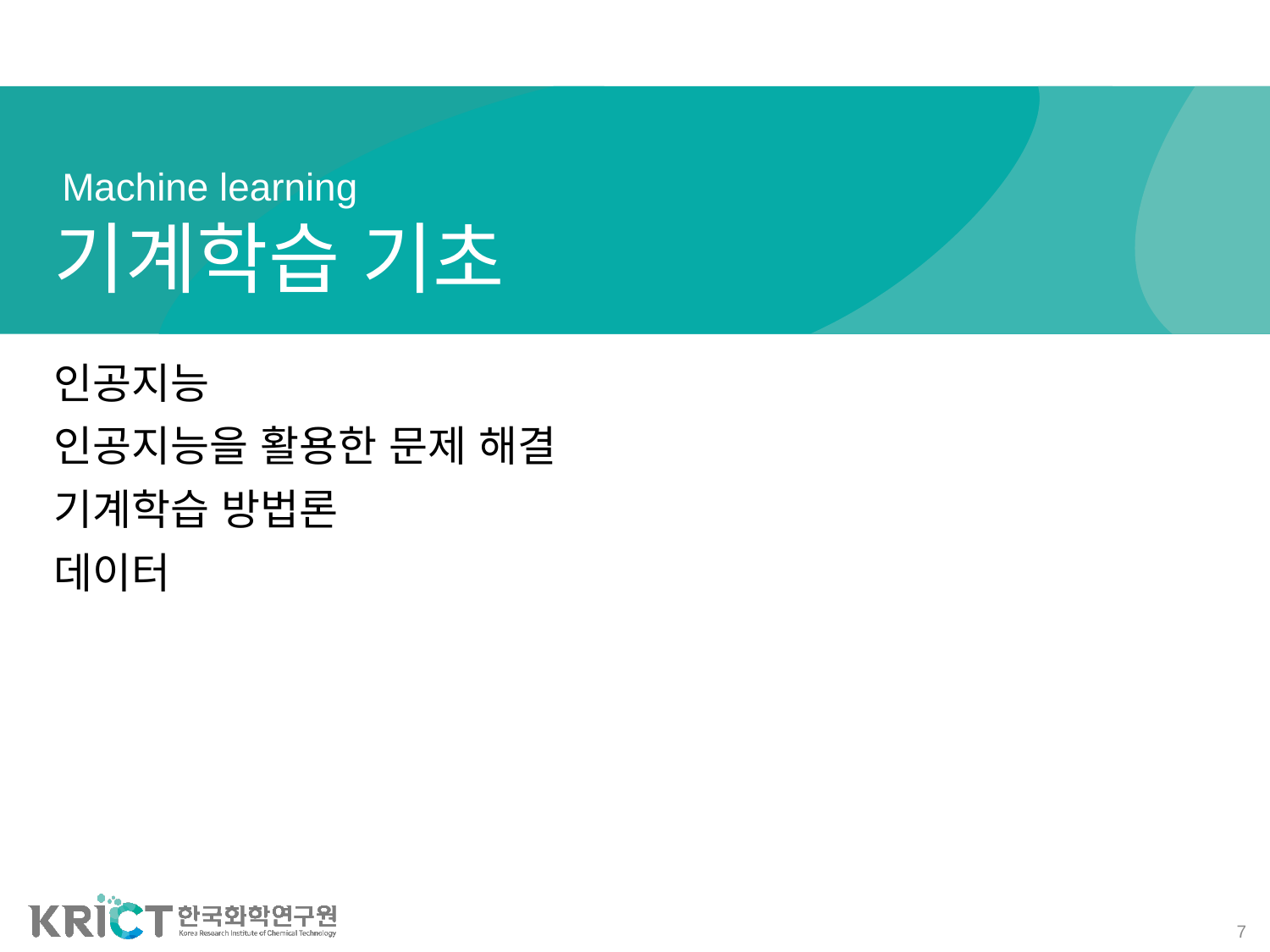

# 기계학습 기초
Machine learning
인공지능
인공지능을 활용한 문제 해결
기계학습 방법론
데이터
7